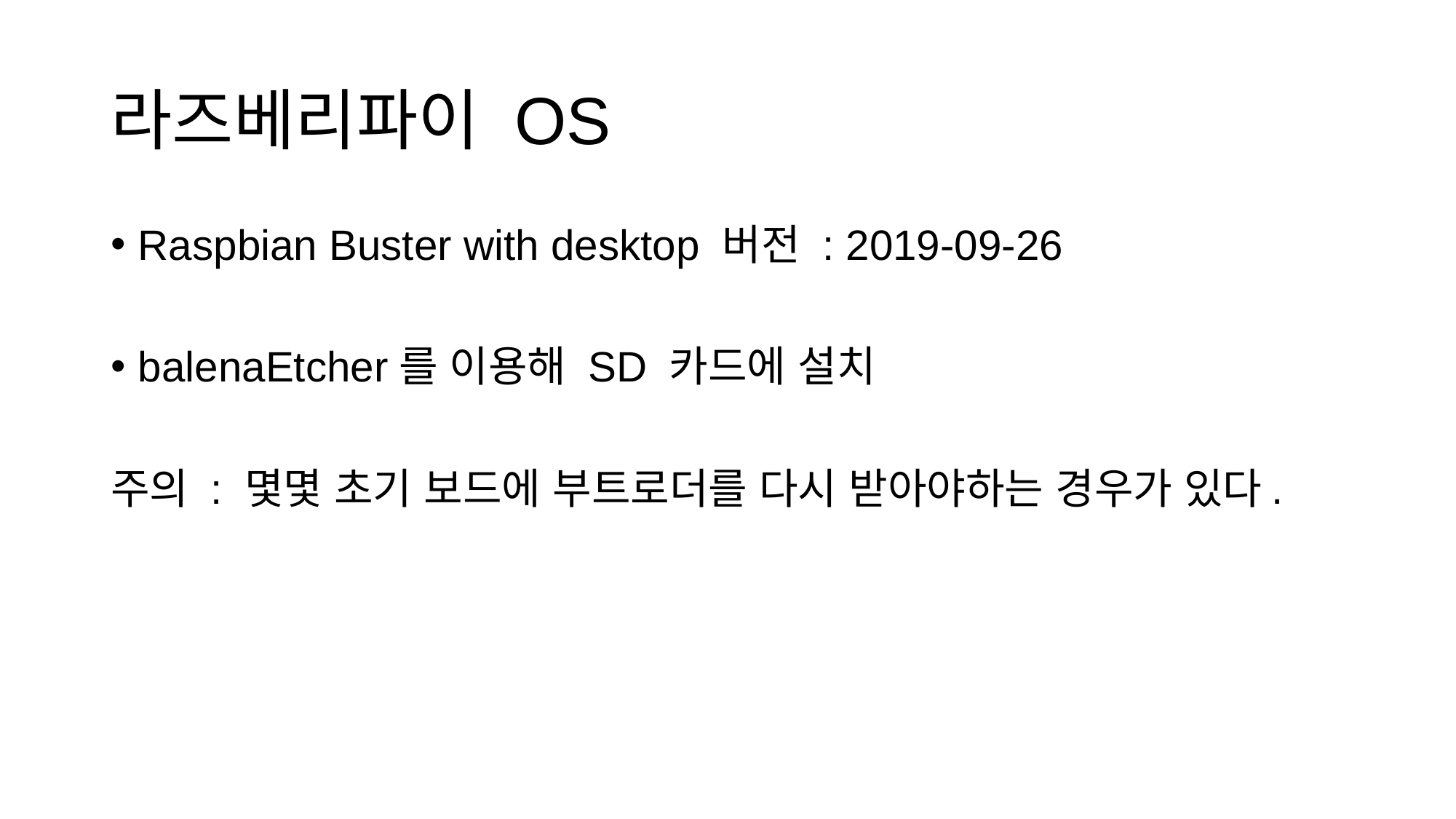

# 라즈베리파이 OS
Raspbian Buster with desktop 버전 : 2019-09-26

balenaEtcher를 이용해 SD 카드에 설치

주의 : 몇몇 초기 보드에 부트로더를 다시 받아야하는 경우가 있다.